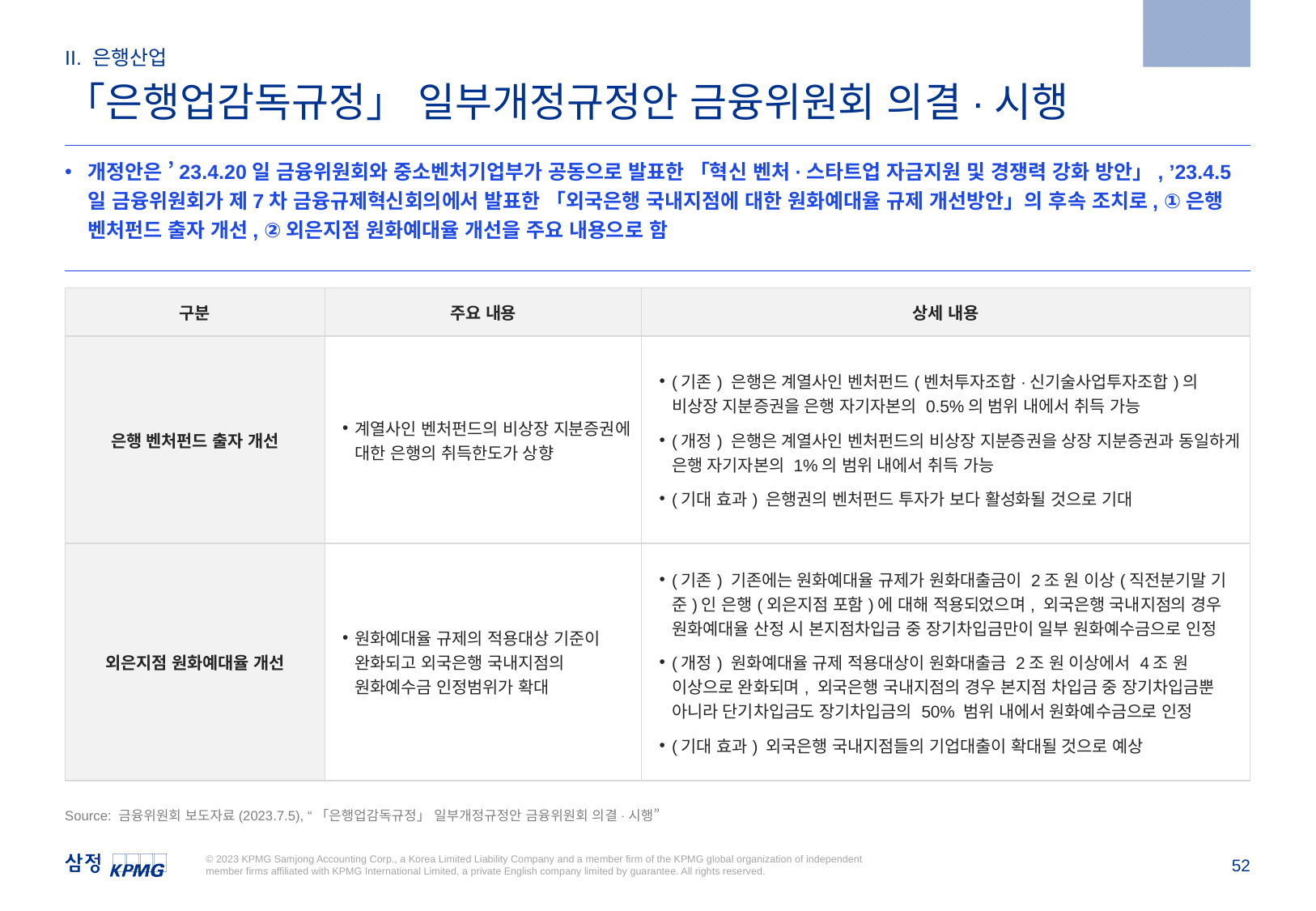

2023.7.5
II. 은행산업
「은행업감독규정」 일부개정규정안 금융위원회 의결·시행
개정안은 ’23.4.20일 금융위원회와 중소벤처기업부가 공동으로 발표한 「혁신 벤처·스타트업 자금지원 및 경쟁력 강화 방안」, ’23.4.5일 금융위원회가 제7차 금융규제혁신회의에서 발표한 「외국은행 국내지점에 대한 원화예대율 규제 개선방안」의 후속 조치로, ①은행 벤처펀드 출자 개선, ②외은지점 원화예대율 개선을 주요 내용으로 함
| 구분 | 주요 내용 | 상세 내용 |
| --- | --- | --- |
| 은행 벤처펀드 출자 개선 | 계열사인 벤처펀드의 비상장 지분증권에 대한 은행의 취득한도가 상향 | (기존) 은행은 계열사인 벤처펀드(벤처투자조합·신기술사업투자조합)의 비상장 지분증권을 은행 자기자본의 0.5%의 범위 내에서 취득 가능 (개정) 은행은 계열사인 벤처펀드의 비상장 지분증권을 상장 지분증권과 동일하게 은행 자기자본의 1%의 범위 내에서 취득 가능 (기대 효과) 은행권의 벤처펀드 투자가 보다 활성화될 것으로 기대 |
| 외은지점 원화예대율 개선 | 원화예대율 규제의 적용대상 기준이 완화되고 외국은행 국내지점의 원화예수금 인정범위가 확대 | (기존) 기존에는 원화예대율 규제가 원화대출금이 2조 원 이상(직전분기말 기준)인 은행(외은지점 포함)에 대해 적용되었으며, 외국은행 국내지점의 경우 원화예대율 산정 시 본지점차입금 중 장기차입금만이 일부 원화예수금으로 인정 (개정) 원화예대율 규제 적용대상이 원화대출금 2조 원 이상에서 4조 원 이상으로 완화되며, 외국은행 국내지점의 경우 본지점 차입금 중 장기차입금뿐 아니라 단기차입금도 장기차입금의 50% 범위 내에서 원화예수금으로 인정 (기대 효과) 외국은행 국내지점들의 기업대출이 확대될 것으로 예상 |
Source: 금융위원회 보도자료(2023.7.5), “「은행업감독규정」 일부개정규정안 금융위원회 의결·시행”